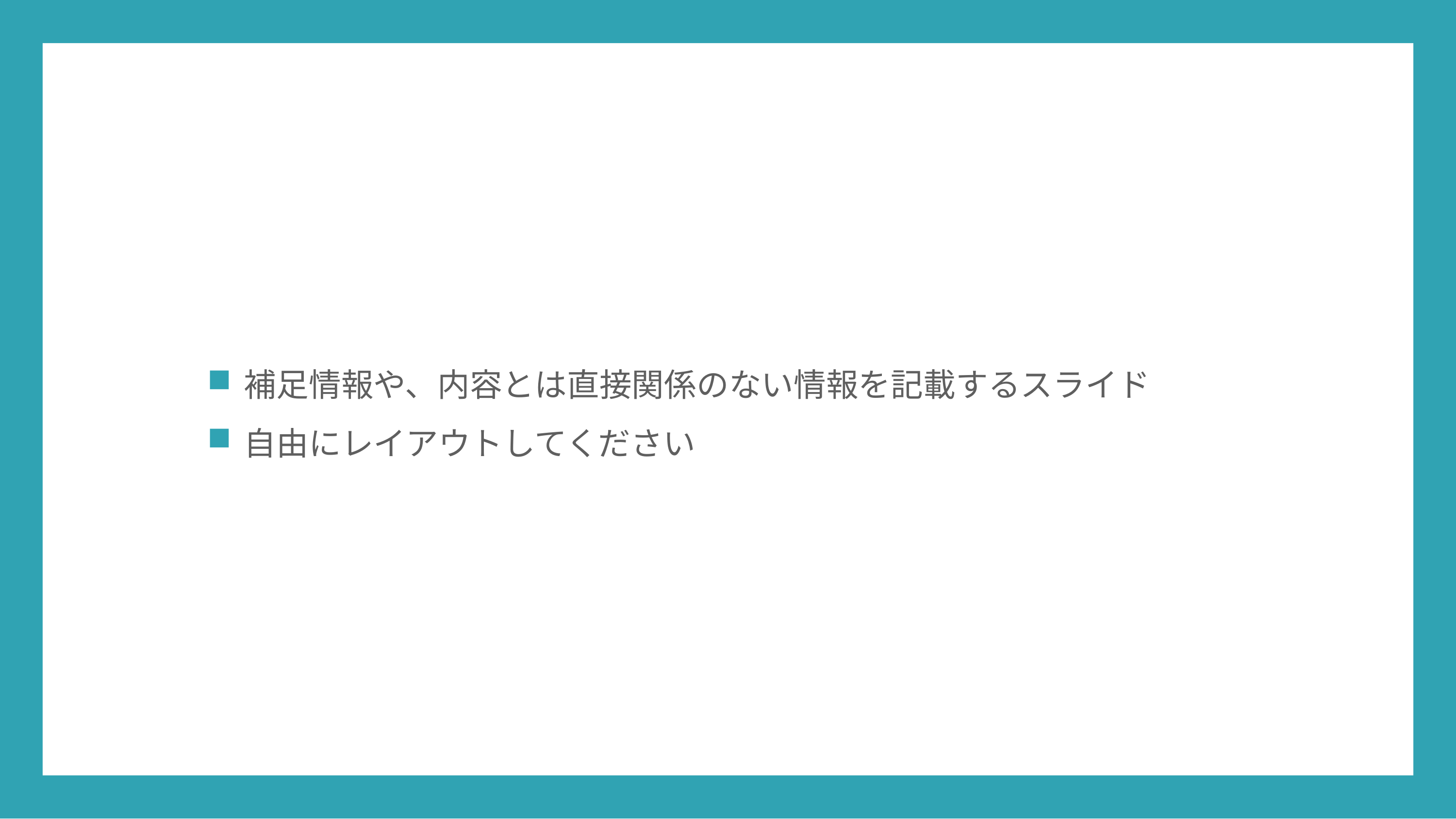

補足情報や、内容とは直接関係のない情報を記載するスライド
自由にレイアウトしてください